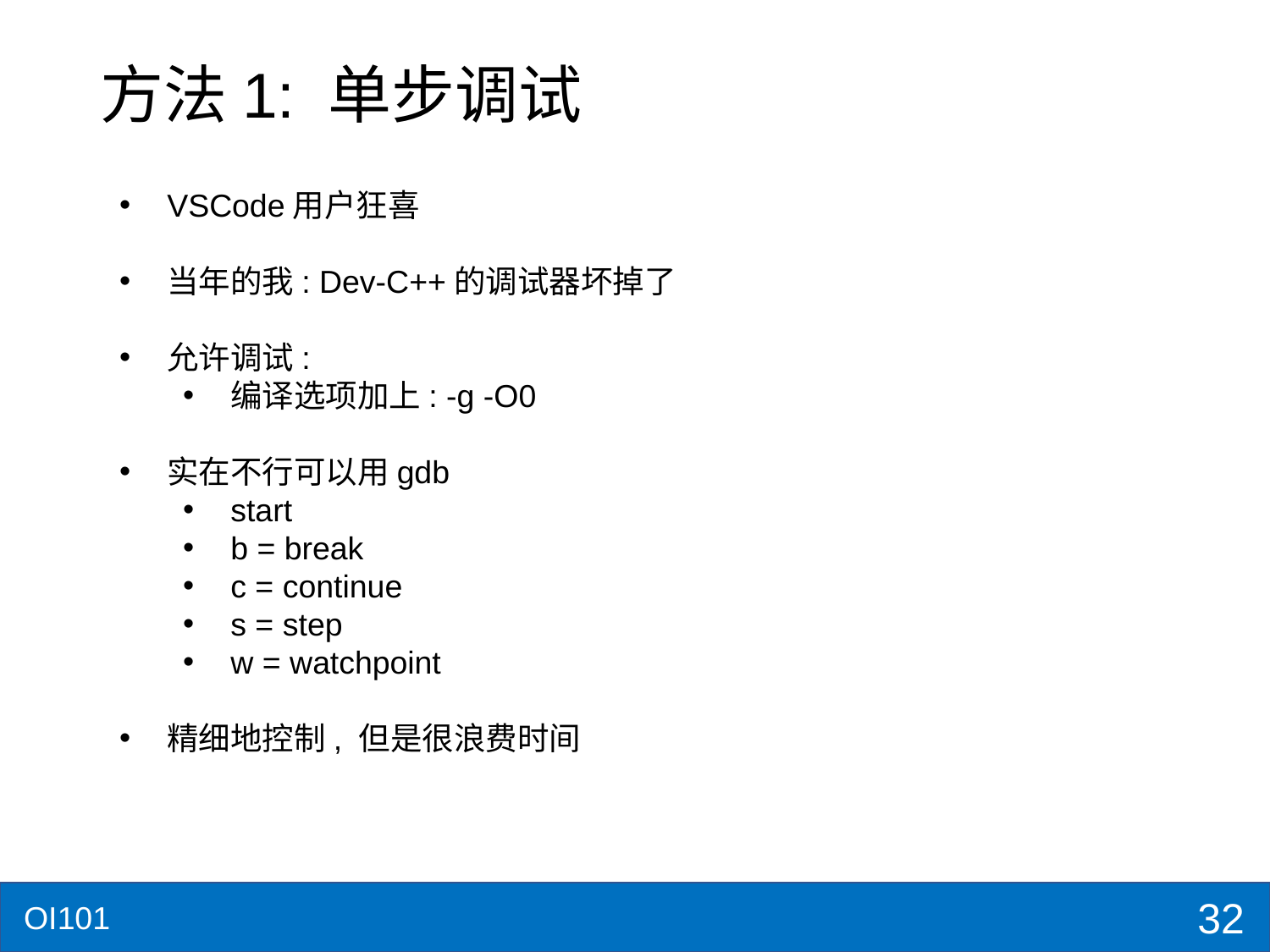

# 方法1: 单步调试
VSCode用户狂喜

当年的我: Dev-C++的调试器坏掉了

允许调试:
编译选项加上: -g -O0

实在不行可以用gdb
start
b = break
c = continue
s = step
w = watchpoint

精细地控制, 但是很浪费时间
32